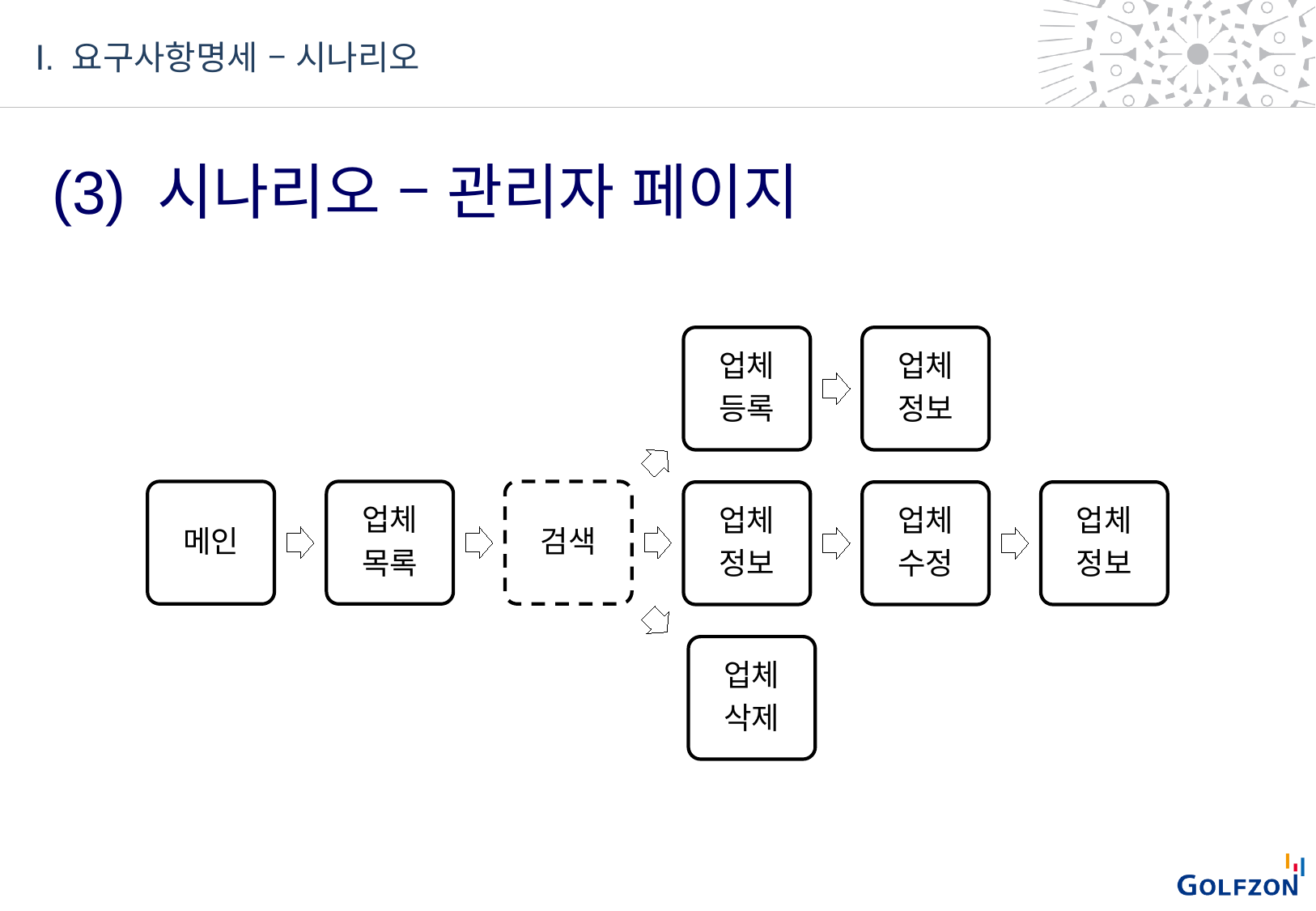

Ⅰ. 요구사항명세 – 시나리오
 (3) 시나리오 – 관리자 페이지
업체
등록
업체
정보

메인
검색
업체
목록
업체
정보
업체
수정
업체
정보

업체
삭제